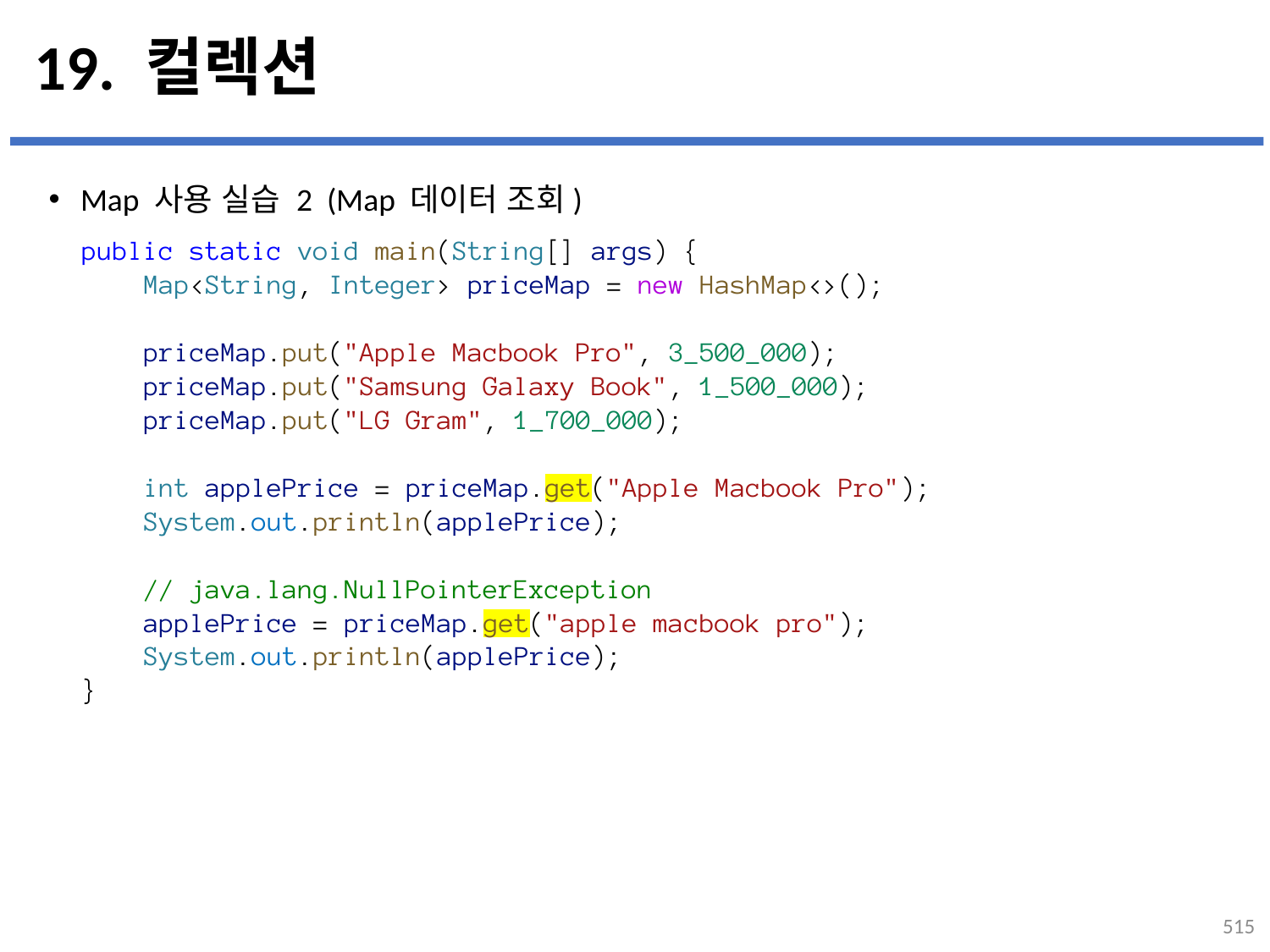

# 19. 컬렉션
Map 사용 실습 2  (Map 데이터 조회)
public static void main(String[] args) {
    Map<String, Integer> priceMap = new HashMap<>();

    priceMap.put("Apple Macbook Pro", 3_500_000);
    priceMap.put("Samsung Galaxy Book", 1_500_000);
    priceMap.put("LG Gram", 1_700_000);
    int applePrice = priceMap.get("Apple Macbook Pro");
    System.out.println(applePrice);
    // java.lang.NullPointerException
    applePrice = priceMap.get("apple macbook pro");
    System.out.println(applePrice);
}
515